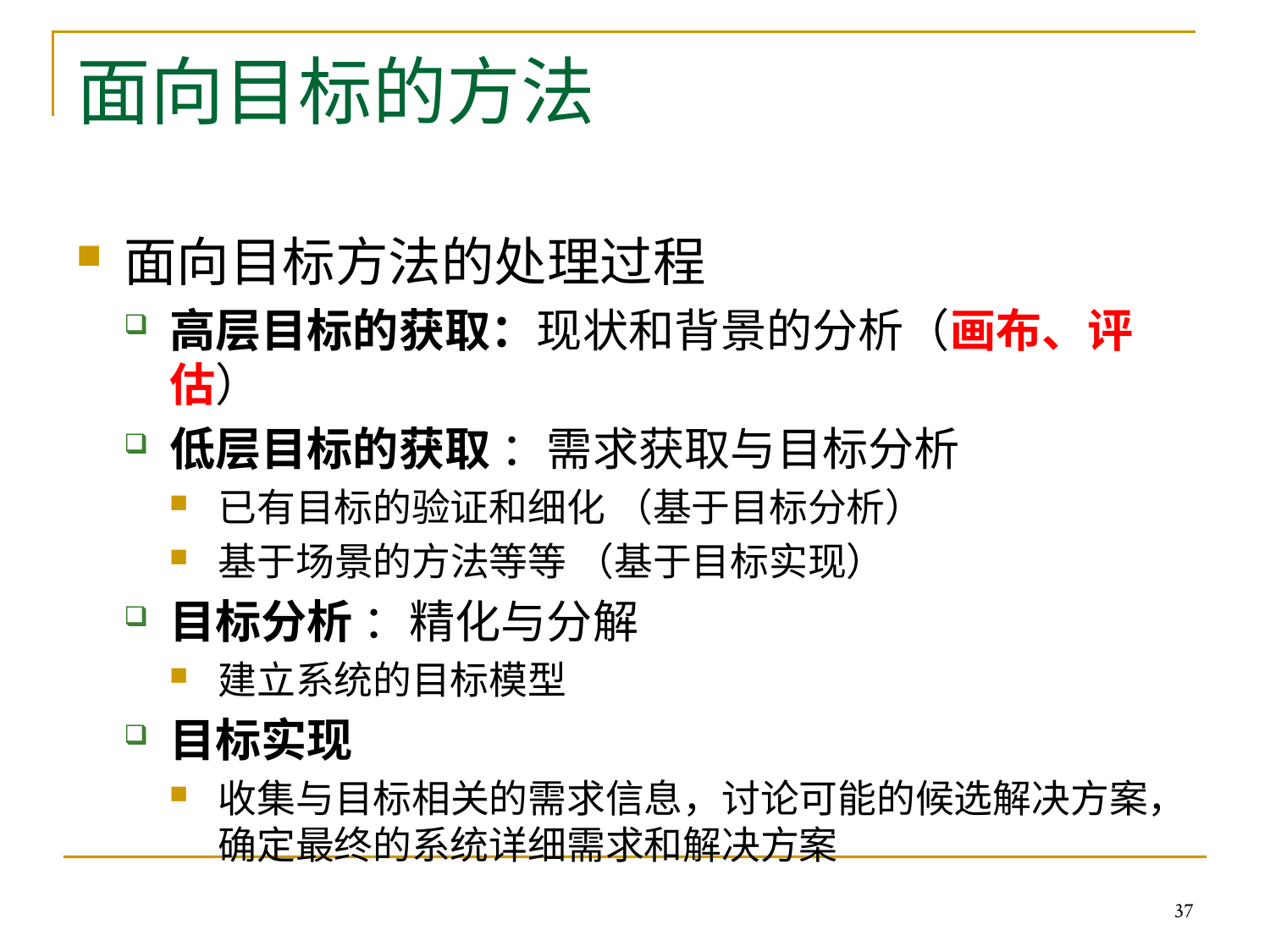

# 面向目标的方法
面向目标方法的处理过程
高层目标的获取：现状和背景的分析（画布、评估）
低层目标的获取 ：需求获取与目标分析
已有目标的验证和细化 （基于目标分析）
基于场景的方法等等 （基于目标实现）
目标分析 ：精化与分解
建立系统的目标模型
目标实现
收集与目标相关的需求信息，讨论可能的候选解决方案，确定最终的系统详细需求和解决方案
37